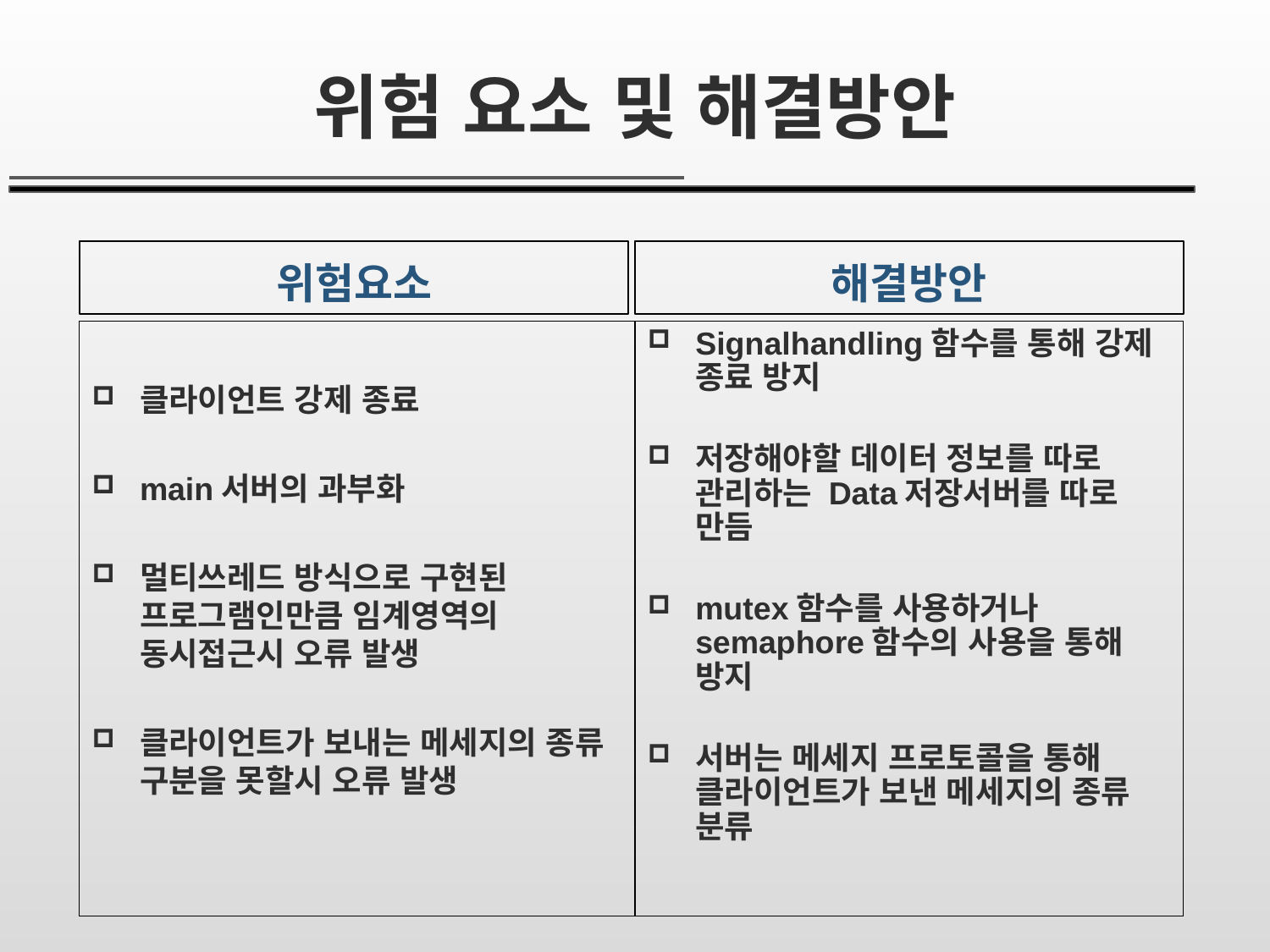

# 위험 요소 및 해결방안

위험요소
해결방안

클라이언트 강제 종료

main서버의 과부화

멀티쓰레드 방식으로 구현된 프로그램인만큼 임계영역의 동시접근시 오류 발생

클라이언트가 보내는 메세지의 종류 구분을 못할시 오류 발생
Signalhandling함수를 통해 강제 종료 방지

저장해야할 데이터 정보를 따로 관리하는 Data저장서버를 따로 만듬

mutex함수를 사용하거나 semaphore함수의 사용을 통해 방지

서버는 메세지 프로토콜을 통해 클라이언트가 보낸 메세지의 종류 분류